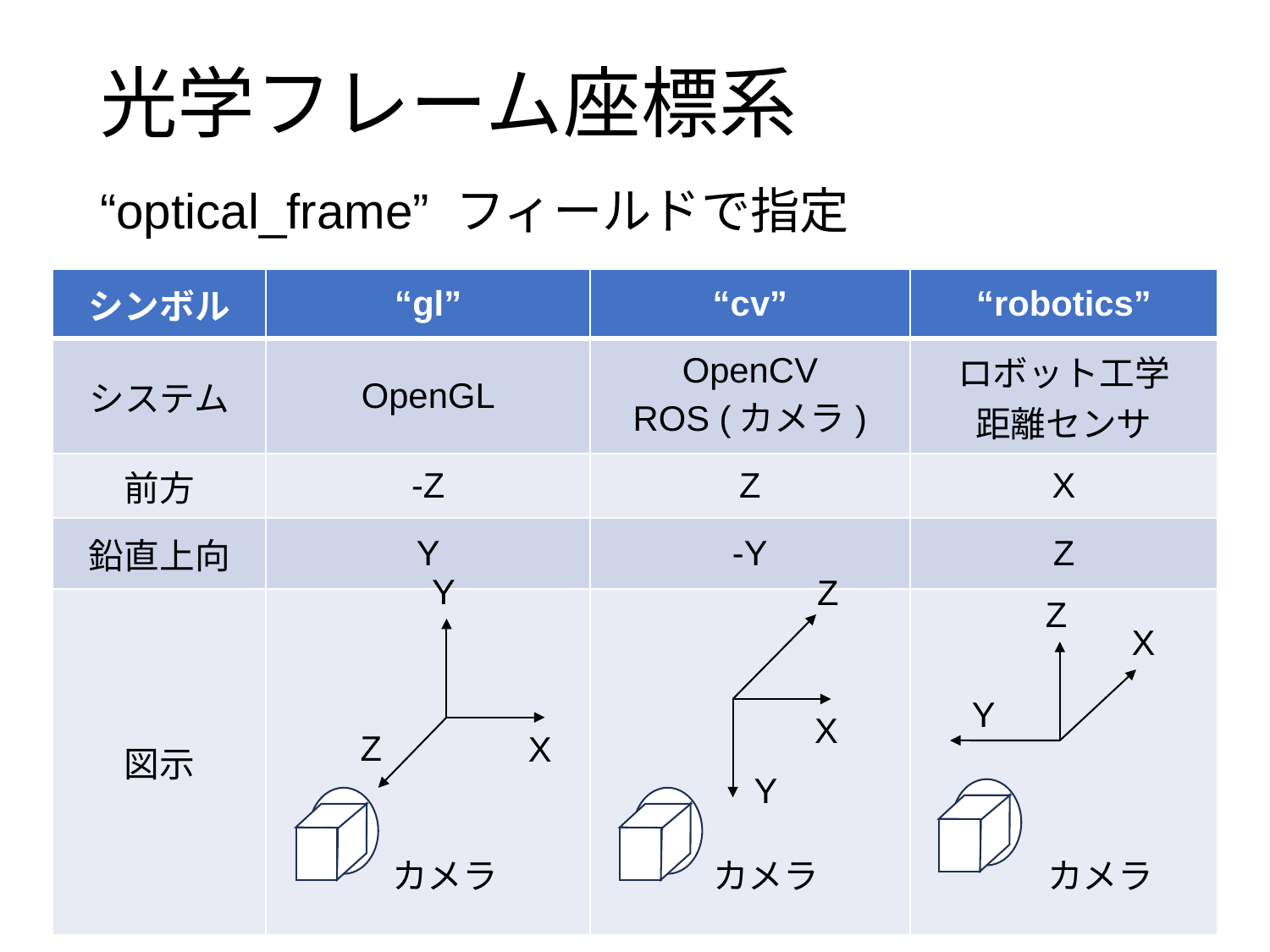

# 光学フレーム座標系
“optical_frame” フィールドで指定

| シンボル | “gl” | “cv” | “robotics” |
| --- | --- | --- | --- |
| システム | OpenGL | OpenCV ROS (カメラ) | ロボット工学 距離センサ |
| 前方 | -Z | Z | X |
| 鉛直上向 | Y | -Y | Z |
| 図示 |  |  |  |
Y
Z
Z
X
Y
X
Z
X
Y

カメラ
カメラ
カメラ